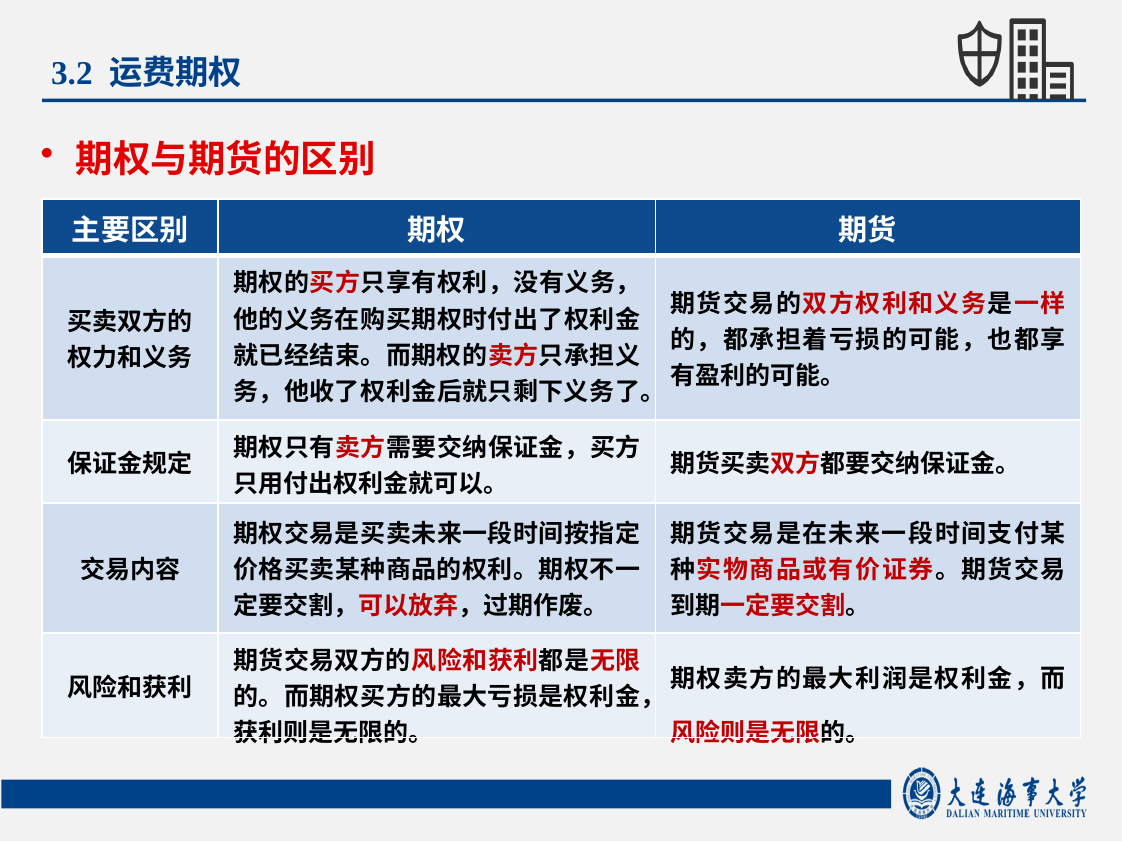

3.2 运费期权
期权与期货的区别
| 主要区别 | 期权 | 期货 |
| --- | --- | --- |
| 买卖双方的 权力和义务 | 期权的买方只享有权利，没有义务，他的义务在购买期权时付出了权利金就已经结束。而期权的卖方只承担义务，他收了权利金后就只剩下义务了。 | 期货交易的双方权利和义务是一样的，都承担着亏损的可能，也都享有盈利的可能。 |
| 保证金规定 | 期权只有卖方需要交纳保证金，买方只用付出权利金就可以。 | 期货买卖双方都要交纳保证金。 |
| 交易内容 | 期权交易是买卖未来一段时间按指定价格买卖某种商品的权利。期权不一定要交割，可以放弃，过期作废。 | 期货交易是在未来一段时间支付某种实物商品或有价证券。期货交易到期一定要交割。 |
| 风险和获利 | 期货交易双方的风险和获利都是无限的。而期权买方的最大亏损是权利金，获利则是无限的。 | 期权卖方的最大利润是权利金，而风险则是无限的。 |